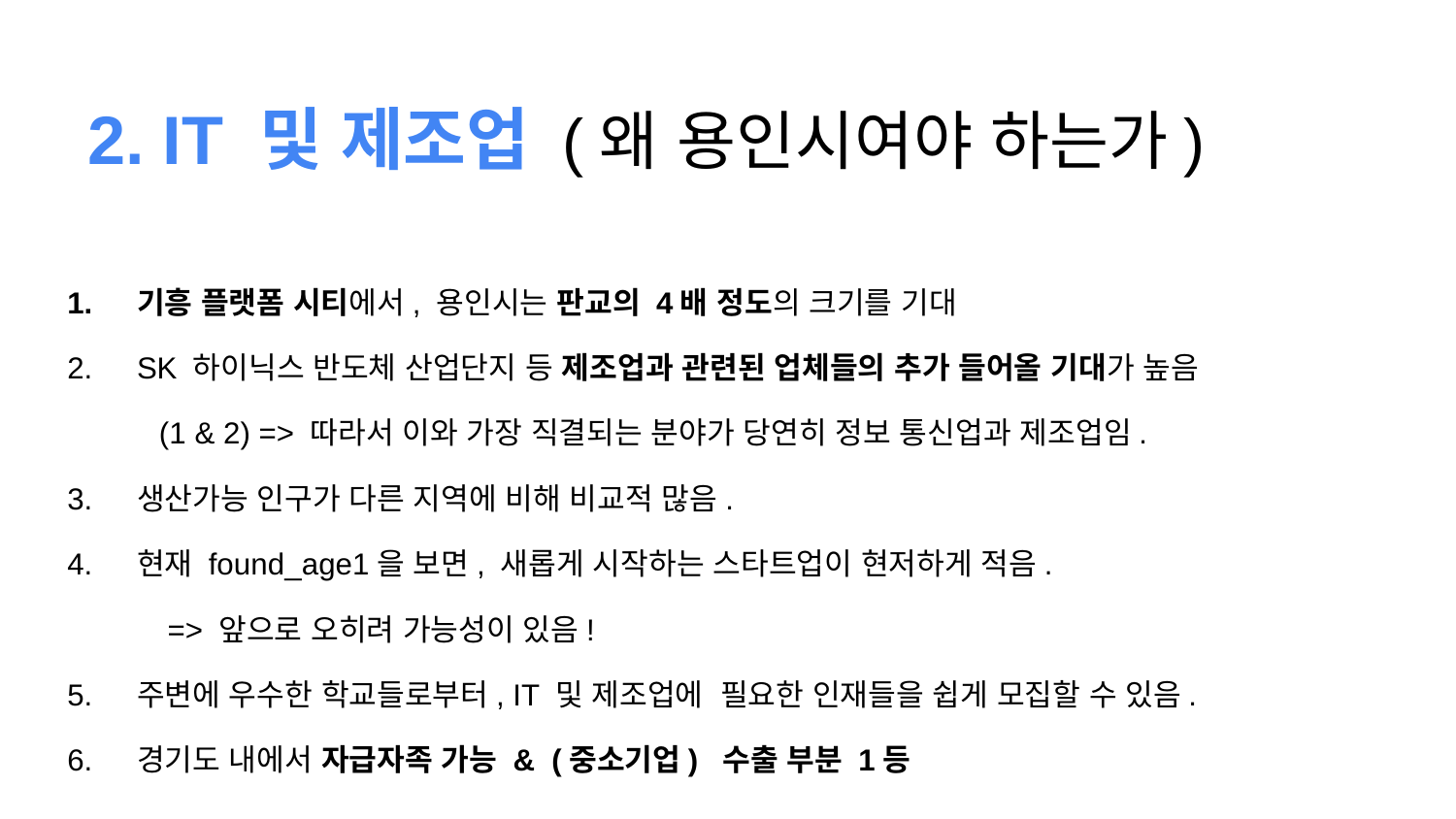

# 2. IT 및 제조업 (왜 용인시여야 하는가)
기흥 플랫폼 시티에서, 용인시는 판교의 4배 정도의 크기를 기대
SK 하이닉스 반도체 산업단지 등 제조업과 관련된 업체들의 추가 들어올 기대가 높음
(1 & 2) => 따라서 이와 가장 직결되는 분야가 당연히 정보 통신업과 제조업임.
생산가능 인구가 다른 지역에 비해 비교적 많음.
현재 found_age1을 보면, 새롭게 시작하는 스타트업이 현저하게 적음.
 => 앞으로 오히려 가능성이 있음!
주변에 우수한 학교들로부터, IT 및 제조업에  필요한 인재들을 쉽게 모집할 수 있음.
경기도 내에서 자급자족 가능 &  (중소기업)  수출 부분 1등